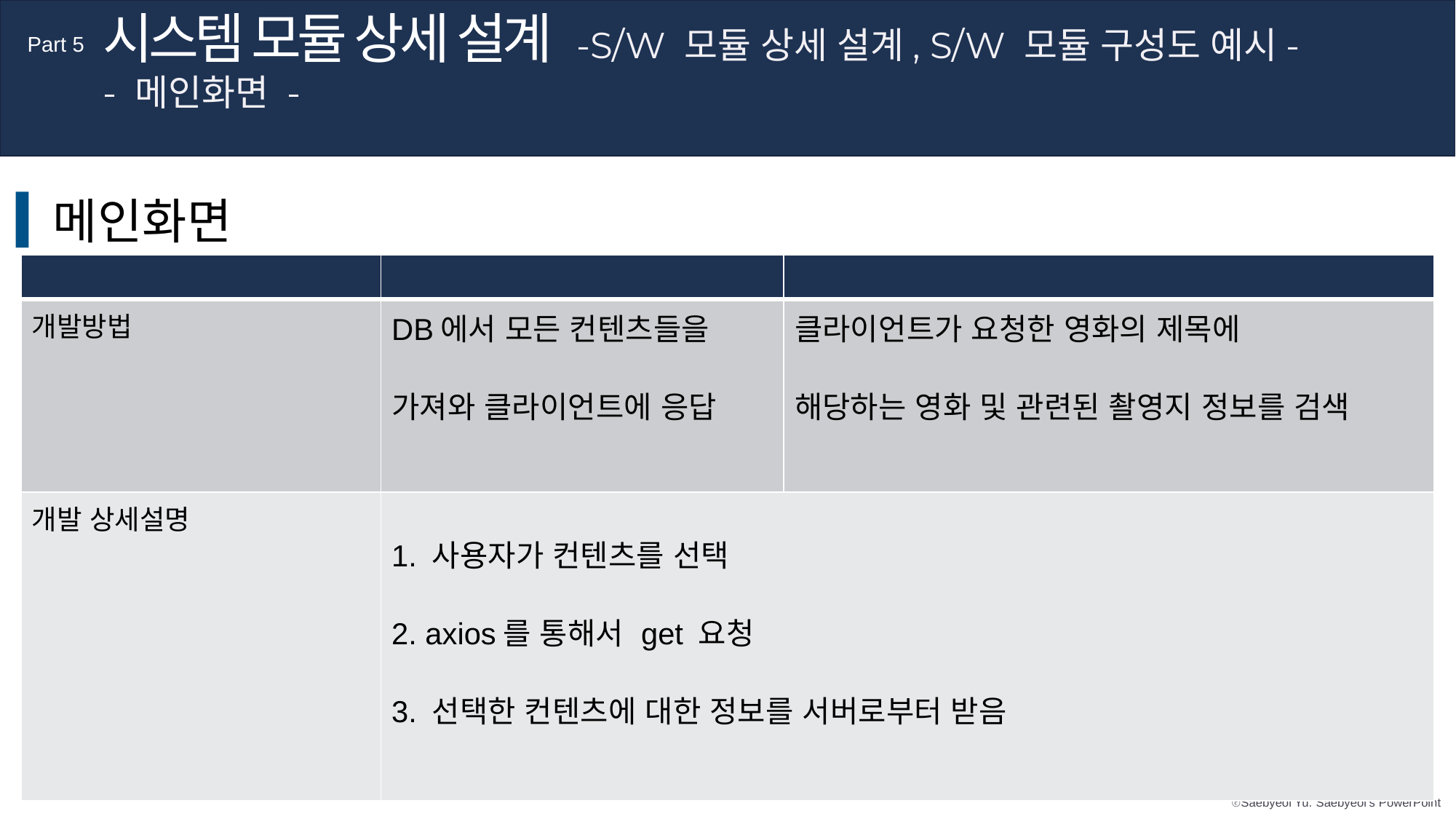

시스템 모듈 상세 설계 -S/W 모듈 상세 설계, S/W 모듈 구성도 예시-
- 메인화면 -
Part 5
메인화면

|  |  |  |
| --- | --- | --- |
| 개발방법 | DB에서 모든 컨텐츠들을 가져와 클라이언트에 응답 | 클라이언트가 요청한 영화의 제목에 해당하는 영화 및 관련된 촬영지 정보를 검색 |
| 개발 상세설명 | 1. 사용자가 컨텐츠를 선택 2. axios를 통해서 get 요청 3. 선택한 컨텐츠에 대한 정보를 서버로부터 받음 |  |